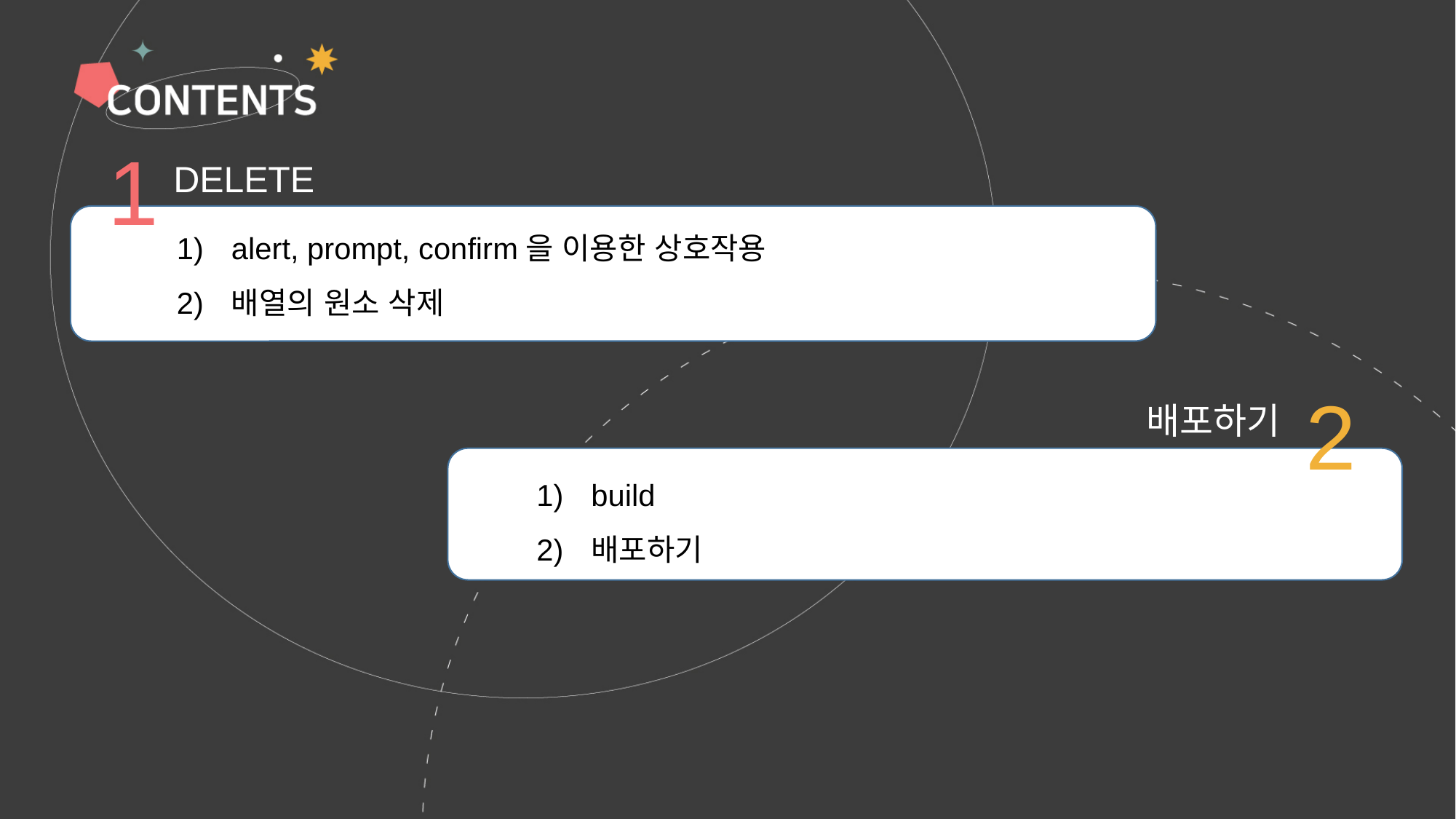

1
DELETE
alert, prompt, confirm을 이용한 상호작용
배열의 원소 삭제

2
배포하기

build
배포하기